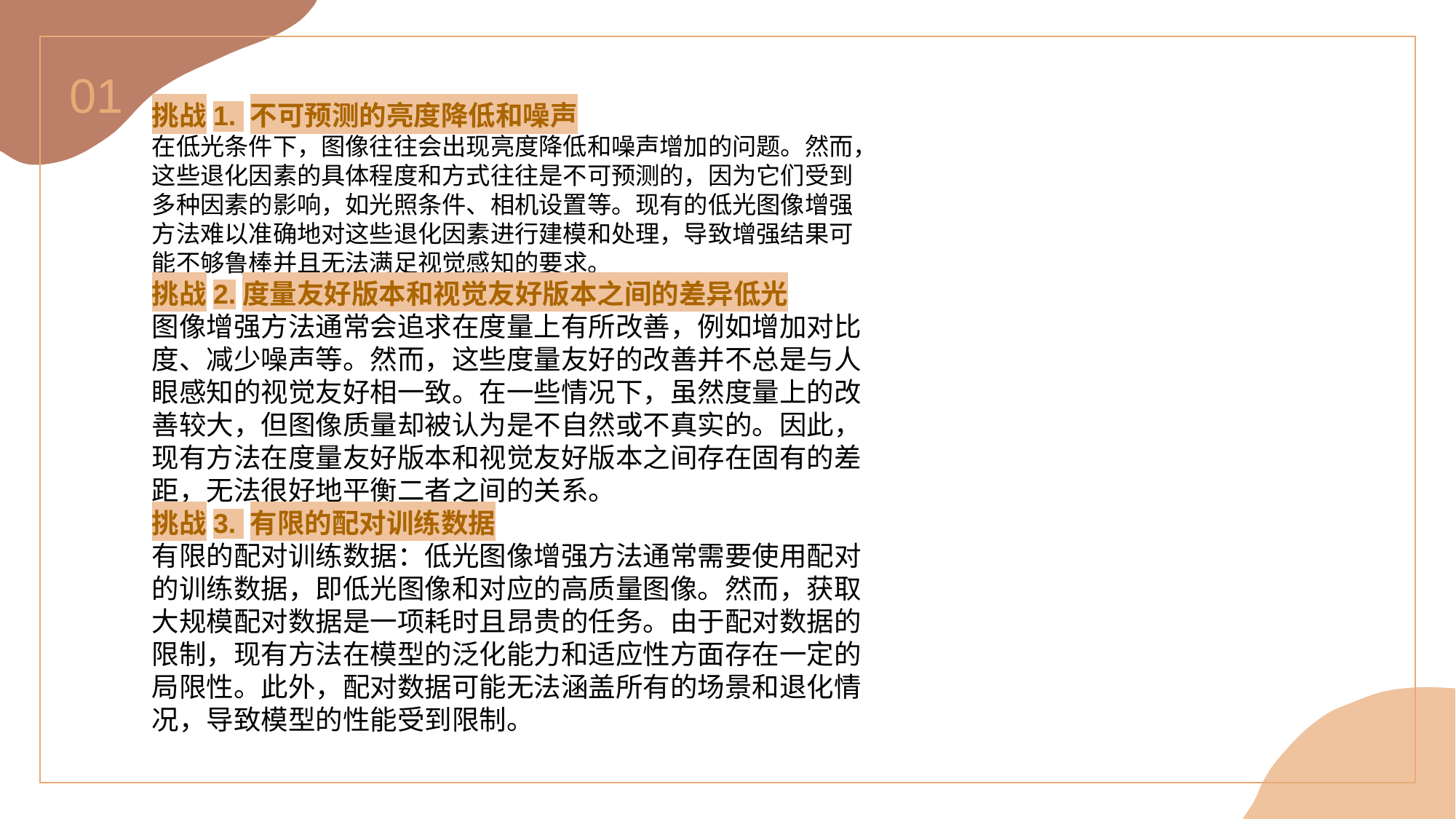

01
挑战1. 不可预测的亮度降低和噪声
在低光条件下，图像往往会出现亮度降低和噪声增加的问题。然而，这些退化因素的具体程度和方式往往是不可预测的，因为它们受到多种因素的影响，如光照条件、相机设置等。现有的低光图像增强方法难以准确地对这些退化因素进行建模和处理，导致增强结果可能不够鲁棒并且无法满足视觉感知的要求。
挑战2.度量友好版本和视觉友好版本之间的差异低光
图像增强方法通常会追求在度量上有所改善，例如增加对比度、减少噪声等。然而，这些度量友好的改善并不总是与人眼感知的视觉友好相一致。在一些情况下，虽然度量上的改善较大，但图像质量却被认为是不自然或不真实的。因此，现有方法在度量友好版本和视觉友好版本之间存在固有的差距，无法很好地平衡二者之间的关系。
挑战3. 有限的配对训练数据
有限的配对训练数据：低光图像增强方法通常需要使用配对的训练数据，即低光图像和对应的高质量图像。然而，获取大规模配对数据是一项耗时且昂贵的任务。由于配对数据的限制，现有方法在模型的泛化能力和适应性方面存在一定的局限性。此外，配对数据可能无法涵盖所有的场景和退化情况，导致模型的性能受到限制。